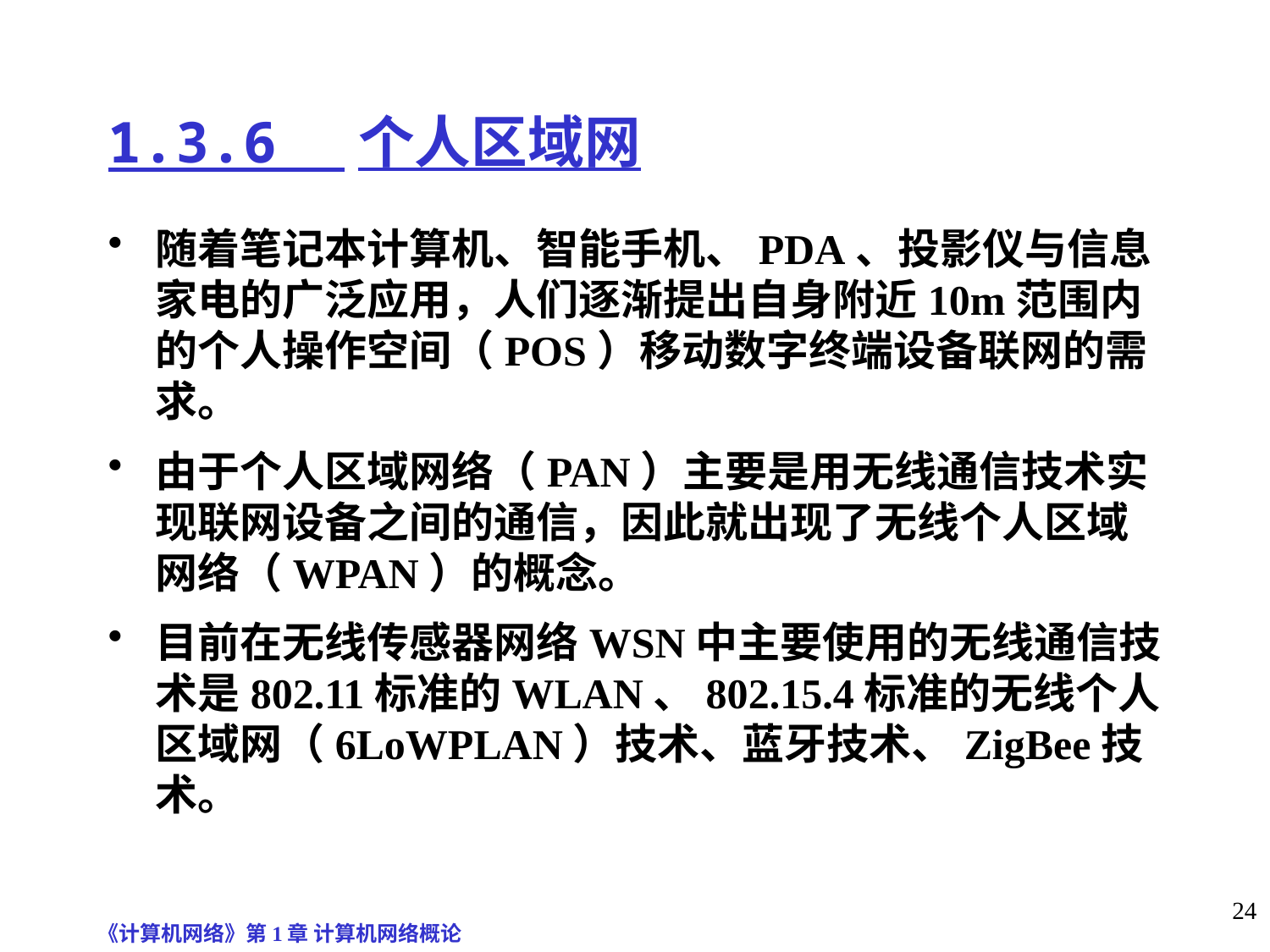

# 1.3.6  个人区域网
随着笔记本计算机、智能手机、PDA、投影仪与信息家电的广泛应用，人们逐渐提出自身附近10m范围内的个人操作空间（POS）移动数字终端设备联网的需求。
由于个人区域网络（PAN）主要是用无线通信技术实现联网设备之间的通信，因此就出现了无线个人区域网络（WPAN）的概念。
目前在无线传感器网络WSN中主要使用的无线通信技术是802.11标准的WLAN、802.15.4标准的无线个人区域网（6LoWPLAN）技术、蓝牙技术、ZigBee技术。

《计算机网络》第1章 计算机网络概论
24